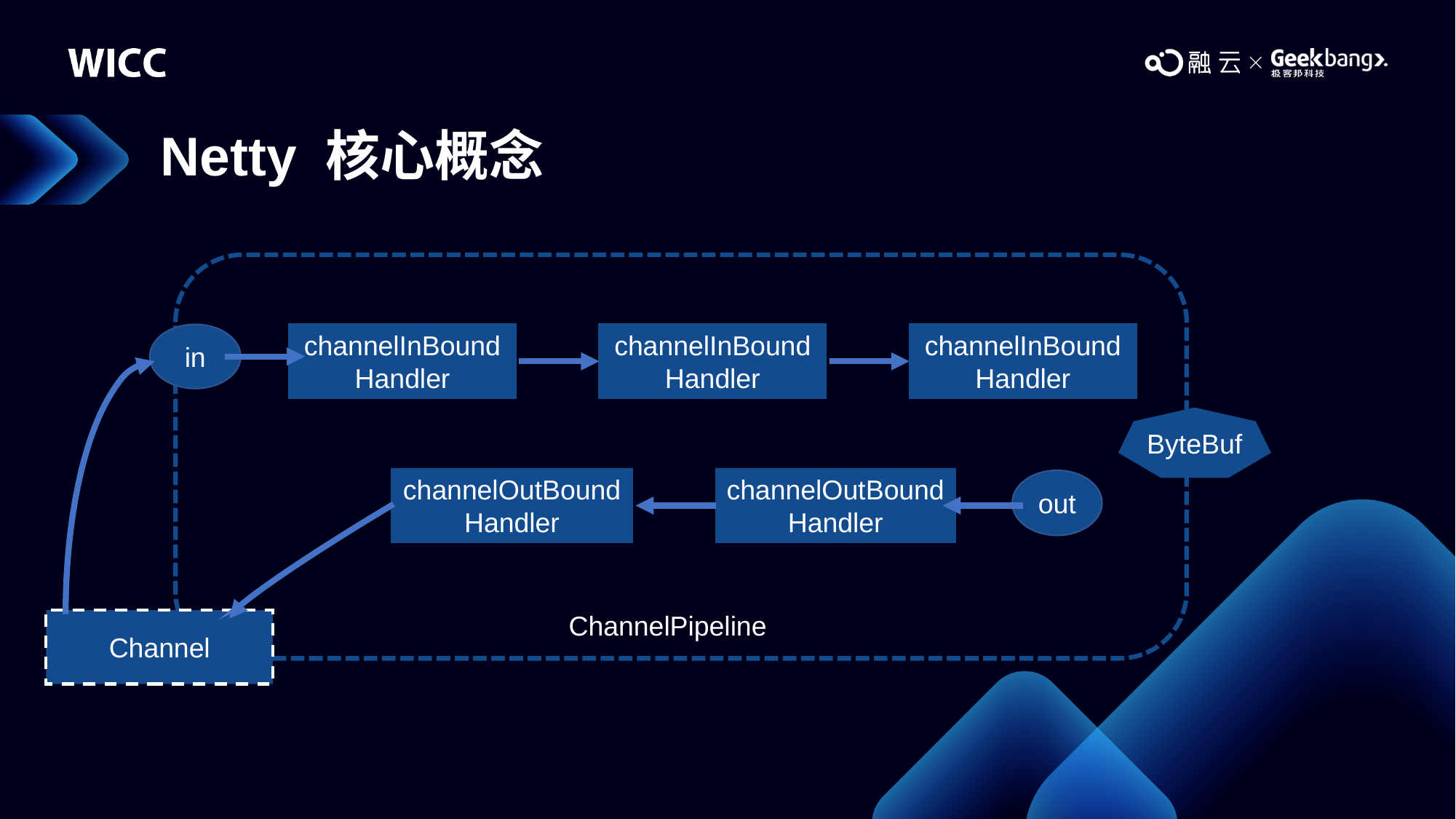

# Netty 核心概念

in
channelInBound
Handler
channelInBound
Handler
channelInBound
Handler

ByteBuf
channelOutBound
Handler
channelOutBound
Handler
out
ChannelPipeline
Channel